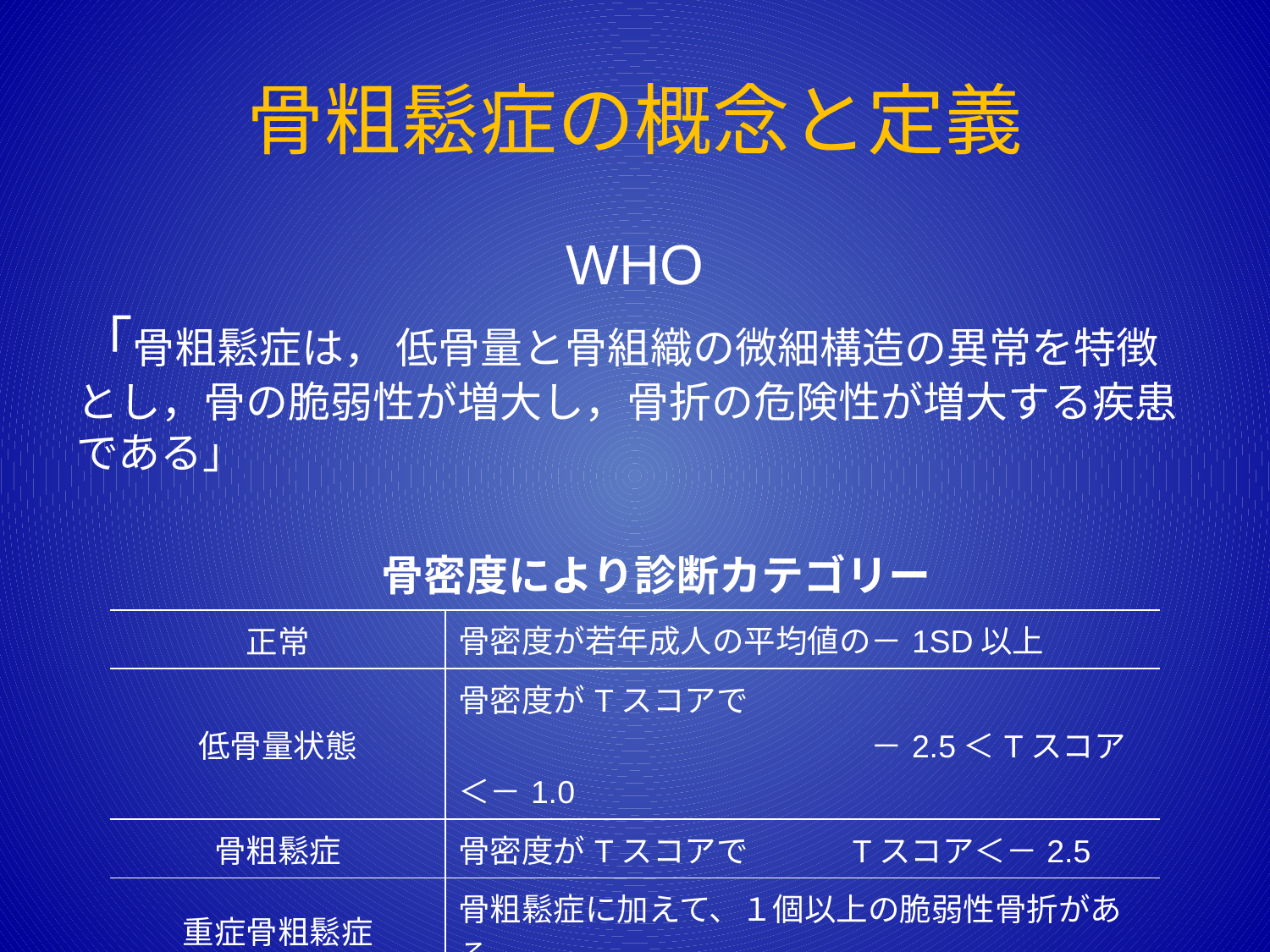

# 骨粗鬆症の概念と定義
WHO
「骨粗鬆症は， 低骨量と骨組織の微細構造の異常を特徴とし，骨の脆弱性が増大し，骨折の危険性が増大する疾患である」
| 骨密度により診断カテゴリー |  |
| --- | --- |
| 正常 | 骨密度が若年成人の平均値の－1SD以上 |
| 低骨量状態 | 骨密度がTスコアで　 　　　　　　　　　　　　　－2.5＜Tスコア＜－1.0 |
| 骨粗鬆症 | 骨密度がTスコアで　　　Tスコア＜－2.5 |
| 重症骨粗鬆症 | 骨粗鬆症に加えて、１個以上の脆弱性骨折がある。 |